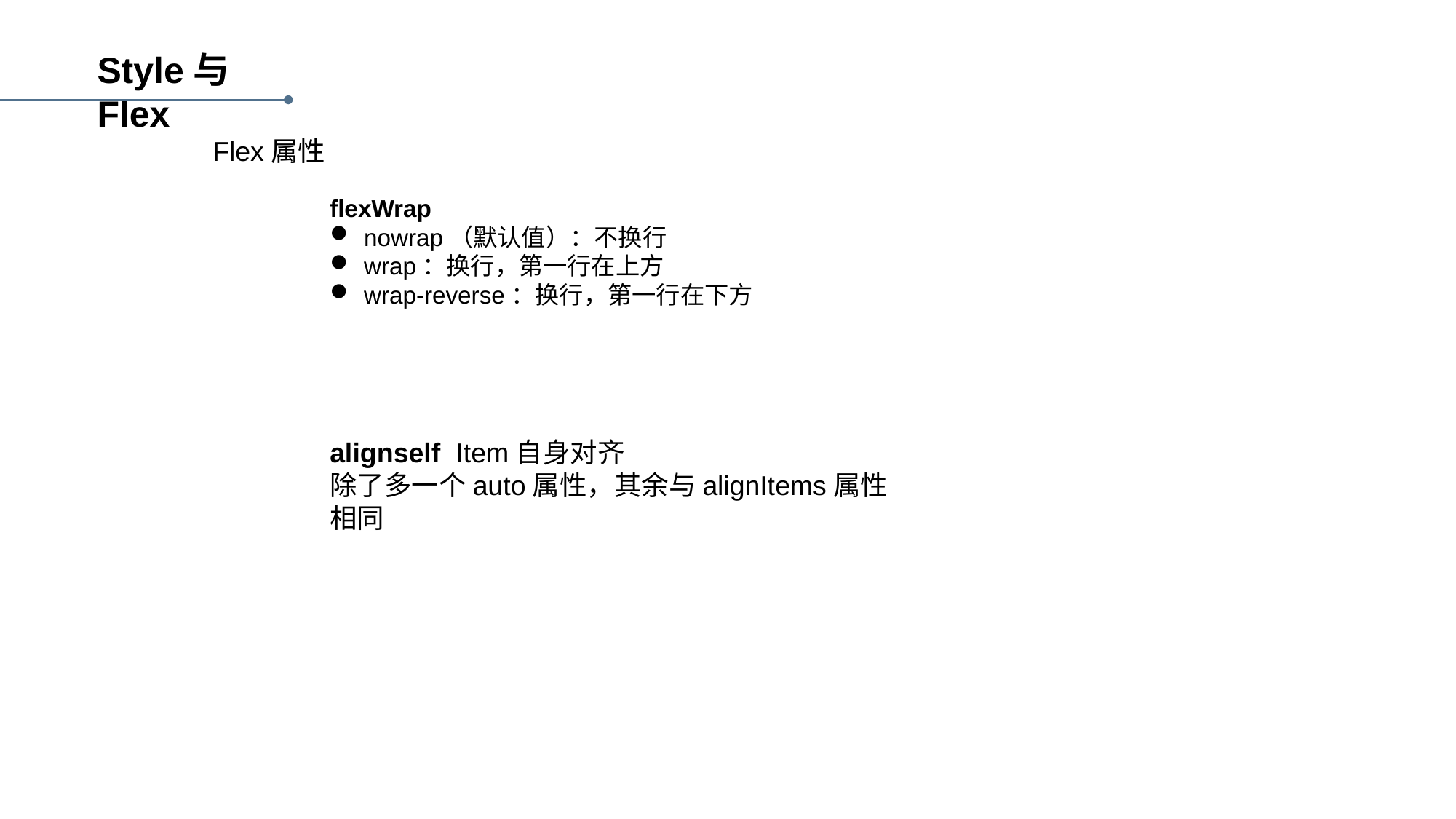

Style与Flex
Flex属性
flexWrap
nowrap（默认值）：不换行
wrap：换行，第一行在上方
wrap-reverse：换行，第一行在下方
alignself  Item自身对齐
除了多一个auto属性，其余与alignItems属性相同